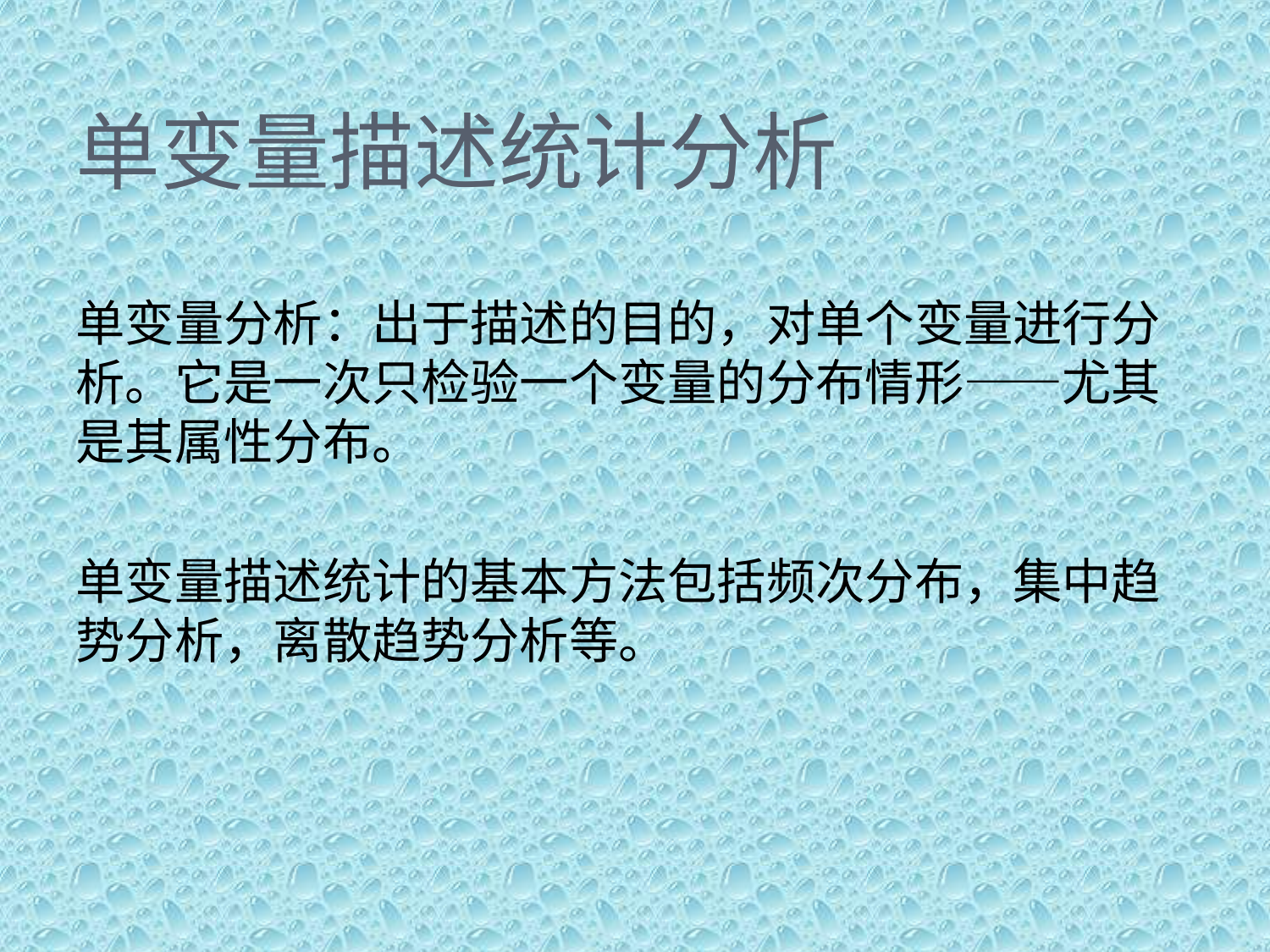

# 单变量描述统计分析

单变量分析：出于描述的目的，对单个变量进行分析。它是一次只检验一个变量的分布情形——尤其是其属性分布。

单变量描述统计的基本方法包括频次分布，集中趋势分析，离散趋势分析等。